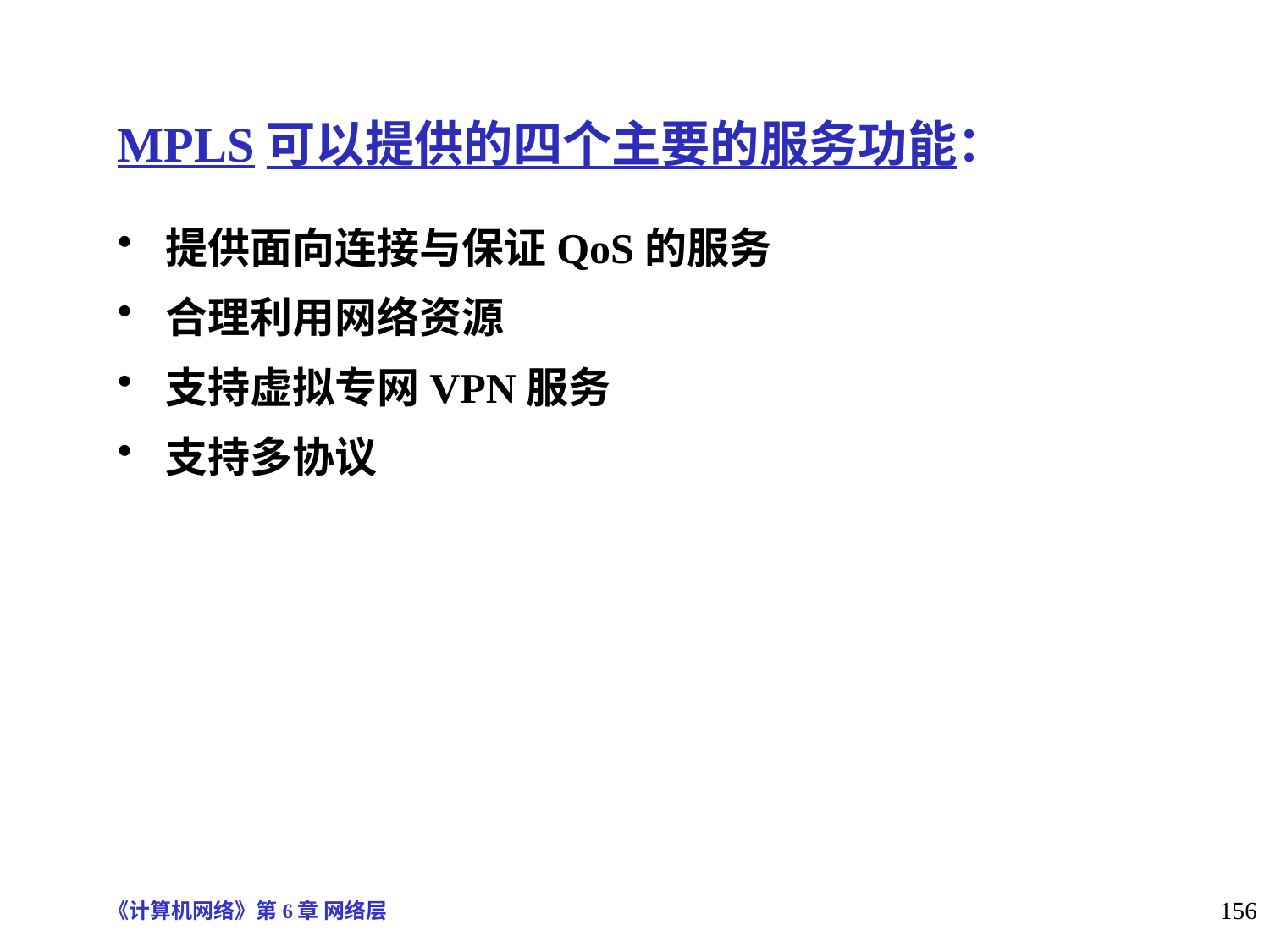

MPLS可以提供的四个主要的服务功能：

提供面向连接与保证QoS的服务
合理利用网络资源
支持虚拟专网VPN服务
支持多协议

《计算机网络》第6章 网络层
156